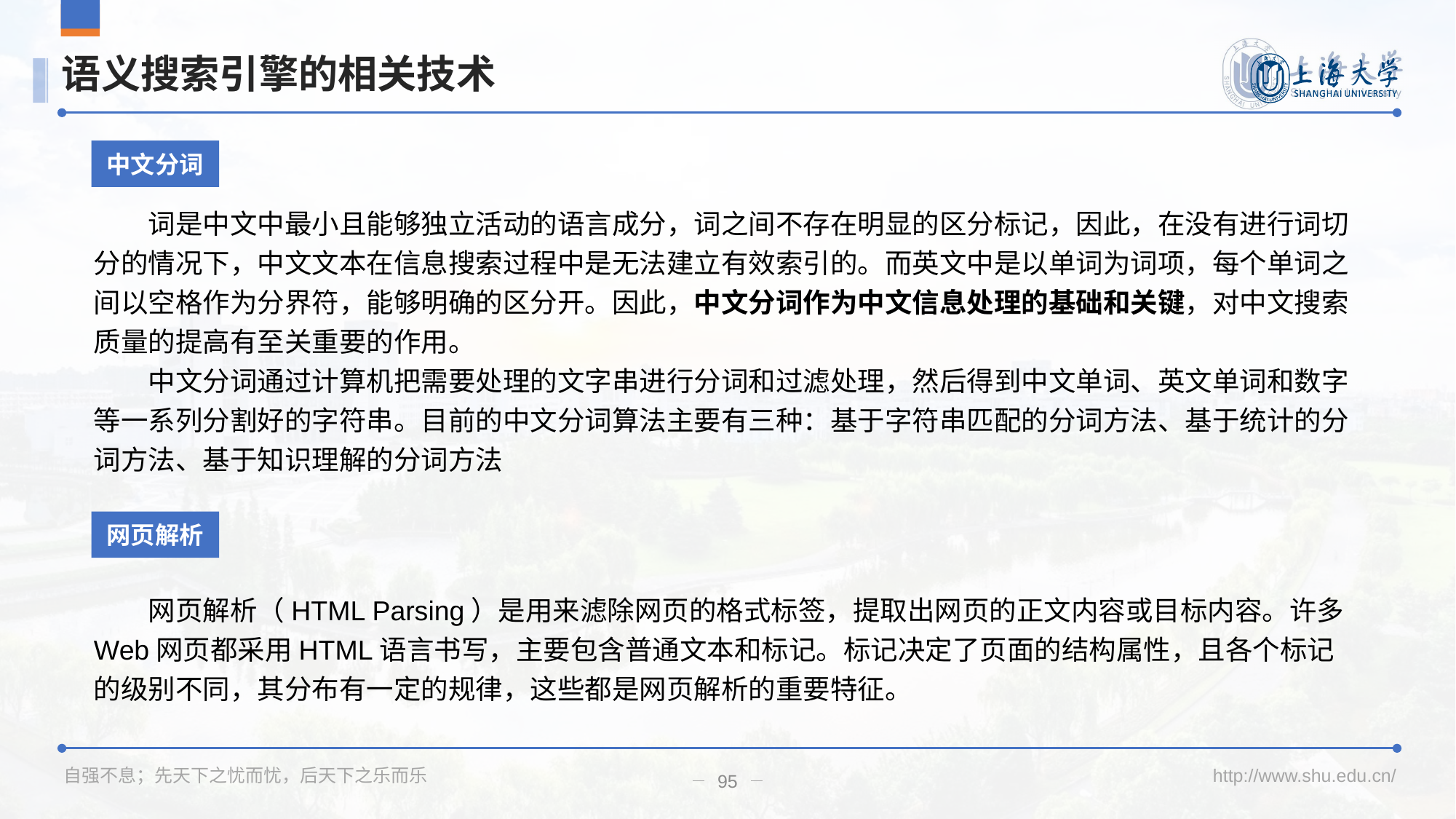

# 语义搜索引擎的相关技术
中文分词
词是中文中最小且能够独立活动的语言成分，词之间不存在明显的区分标记，因此，在没有进行词切分的情况下，中文文本在信息搜索过程中是无法建立有效索引的。而英文中是以单词为词项，每个单词之间以空格作为分界符，能够明确的区分开。因此，中文分词作为中文信息处理的基础和关键，对中文搜索质量的提高有至关重要的作用。
中文分词通过计算机把需要处理的文字串进行分词和过滤处理，然后得到中文单词、英文单词和数字等一系列分割好的字符串。目前的中文分词算法主要有三种：基于字符串匹配的分词方法、基于统计的分词方法、基于知识理解的分词方法
网页解析
网页解析（HTML Parsing）是用来滤除网页的格式标签，提取出网页的正文内容或目标内容。许多Web网页都采用HTML语言书写，主要包含普通文本和标记。标记决定了页面的结构属性，且各个标记的级别不同，其分布有一定的规律，这些都是网页解析的重要特征。
95